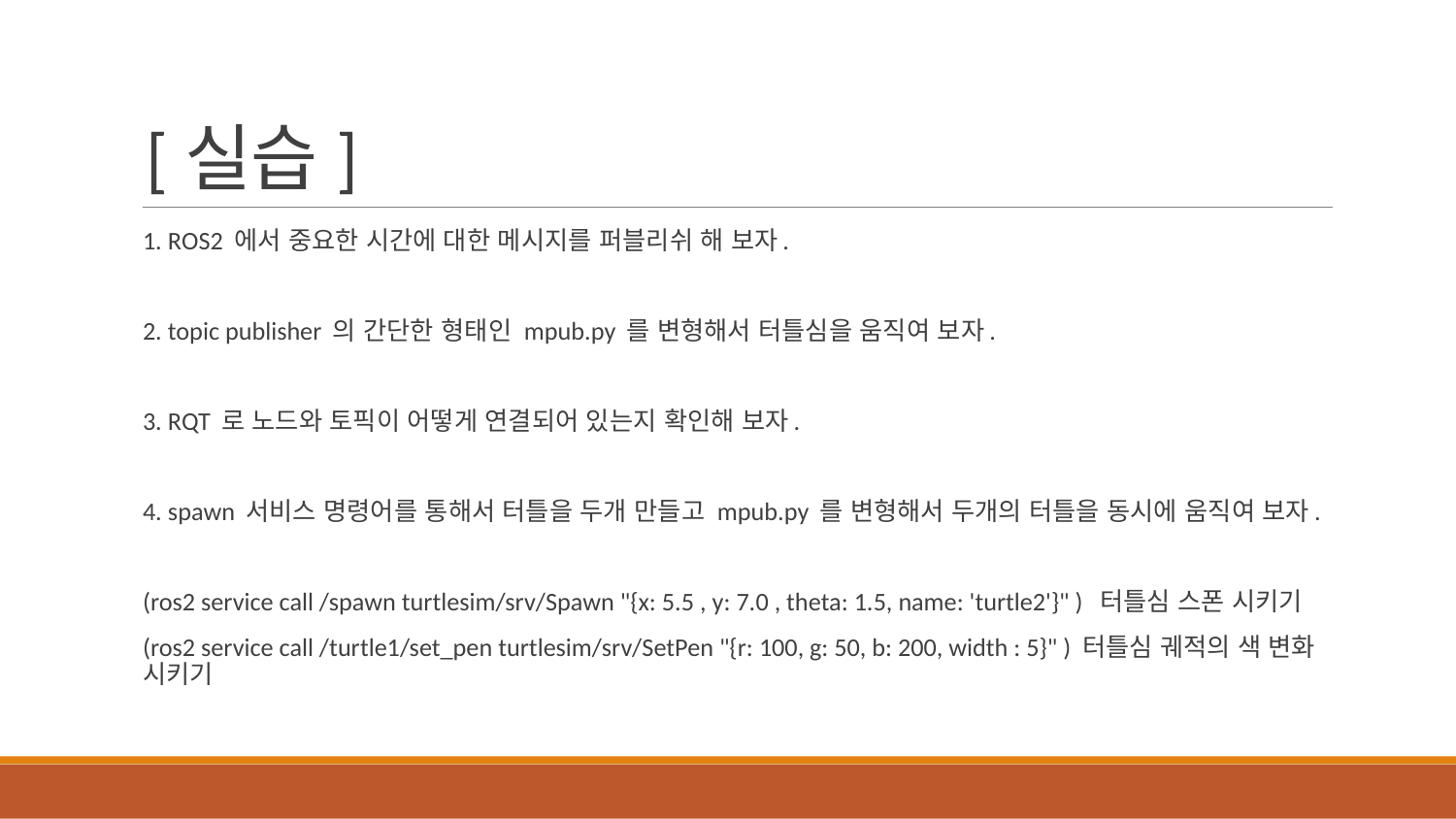

# [실습]
1. ROS2 에서 중요한 시간에 대한 메시지를 퍼블리쉬 해 보자.

2. topic publisher 의 간단한 형태인 mpub.py 를 변형해서 터틀심을 움직여 보자.

3. RQT 로 노드와 토픽이 어떻게 연결되어 있는지 확인해 보자.

4. spawn 서비스 명령어를 통해서 터틀을 두개 만들고 mpub.py 를 변형해서 두개의 터틀을 동시에 움직여 보자.

(ros2 service call /spawn turtlesim/srv/Spawn "{x: 5.5 , y: 7.0 , theta: 1.5, name: 'turtle2'}" )  터틀심 스폰 시키기
(ros2 service call /turtle1/set_pen turtlesim/srv/SetPen "{r: 100, g: 50, b: 200, width : 5}" ) 터틀심 궤적의 색 변화 시키기